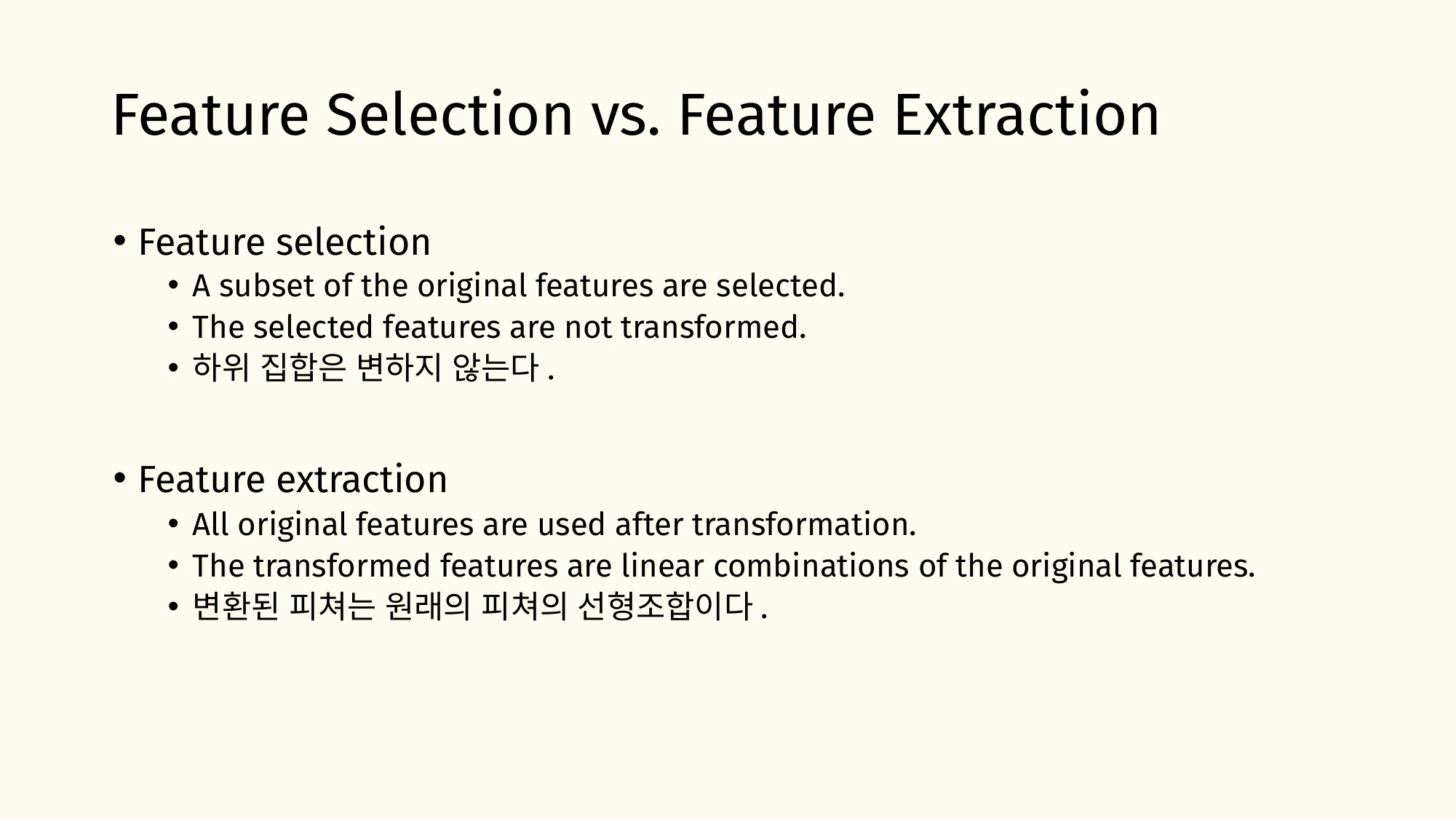

# Feature Selection vs. Feature Extraction
Feature selection
A subset of the original features are selected.
The selected features are not transformed.
하위 집합은 변하지 않는다.

Feature extraction
All original features are used after transformation.
The transformed features are linear combinations of the original features.
변환된 피쳐는 원래의 피쳐의 선형조합이다.